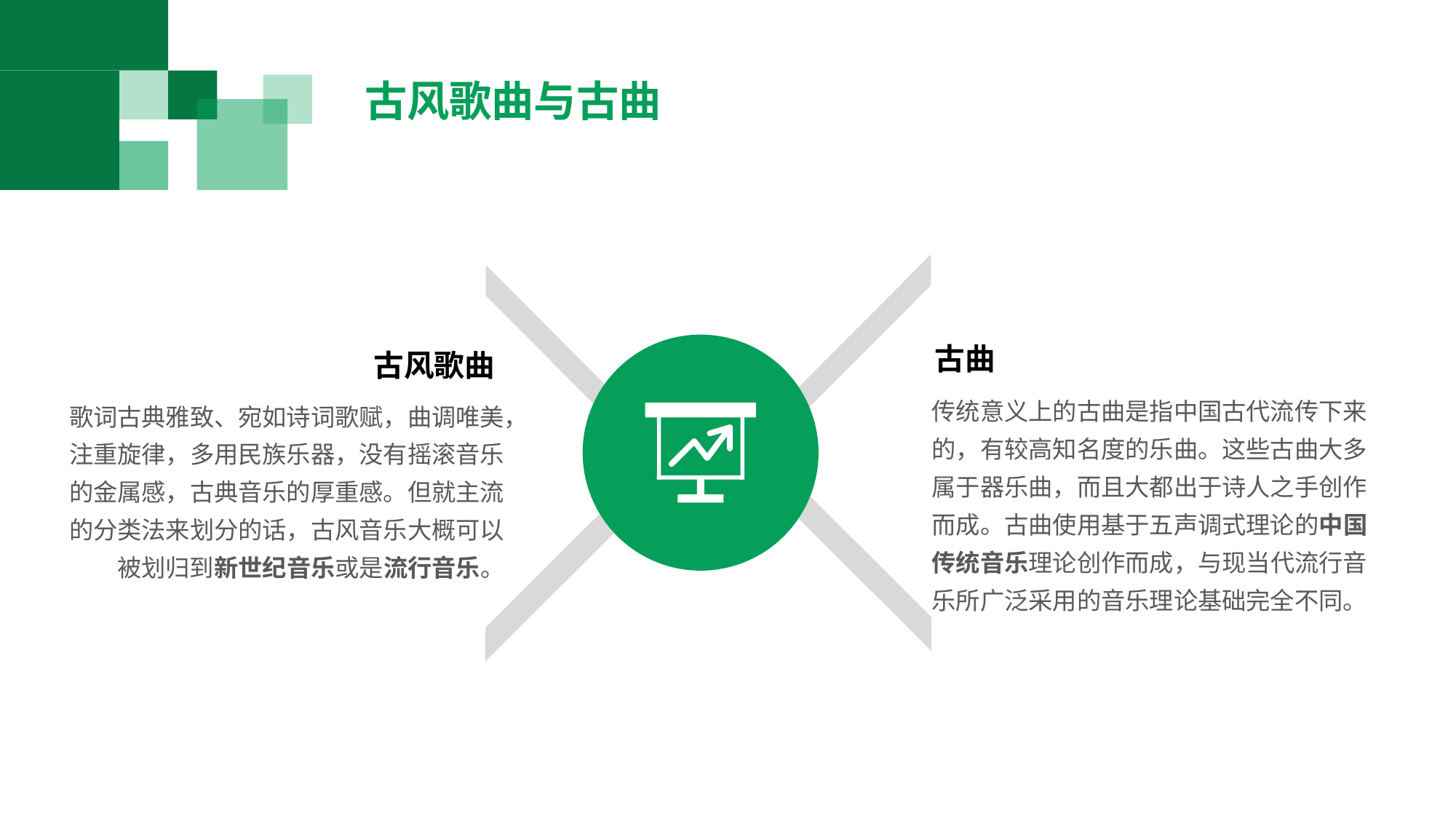

古风歌曲与古曲

古曲
古风歌曲
传统意义上的古曲是指中国古代流传下来的，有较高知名度的乐曲。这些古曲大多属于器乐曲，而且大都出于诗人之手创作而成。古曲使用基于五声调式理论的中国传统音乐理论创作而成，与现当代流行音乐所广泛采用的音乐理论基础完全不同。
歌词古典雅致、宛如诗词歌赋，曲调唯美，注重旋律，多用民族乐器，没有摇滚音乐的金属感，古典音乐的厚重感。但就主流的分类法来划分的话，古风音乐大概可以被划归到新世纪音乐或是流行音乐。